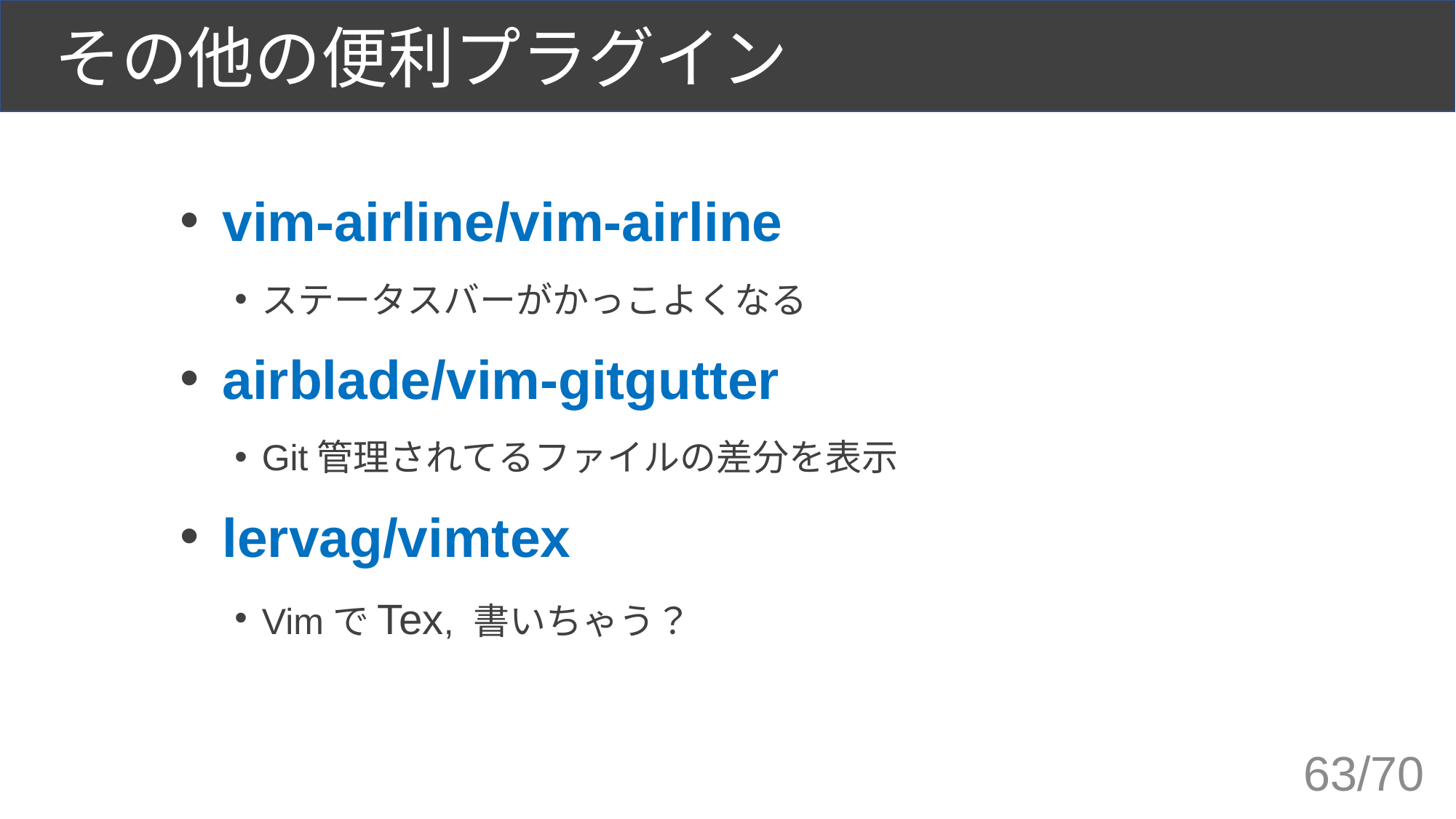

# その他の便利プラグイン
 vim-airline/vim-airline
ステータスバーがかっこよくなる
 airblade/vim-gitgutter
Git管理されてるファイルの差分を表示
 lervag/vimtex
VimでTex, 書いちゃう？
63